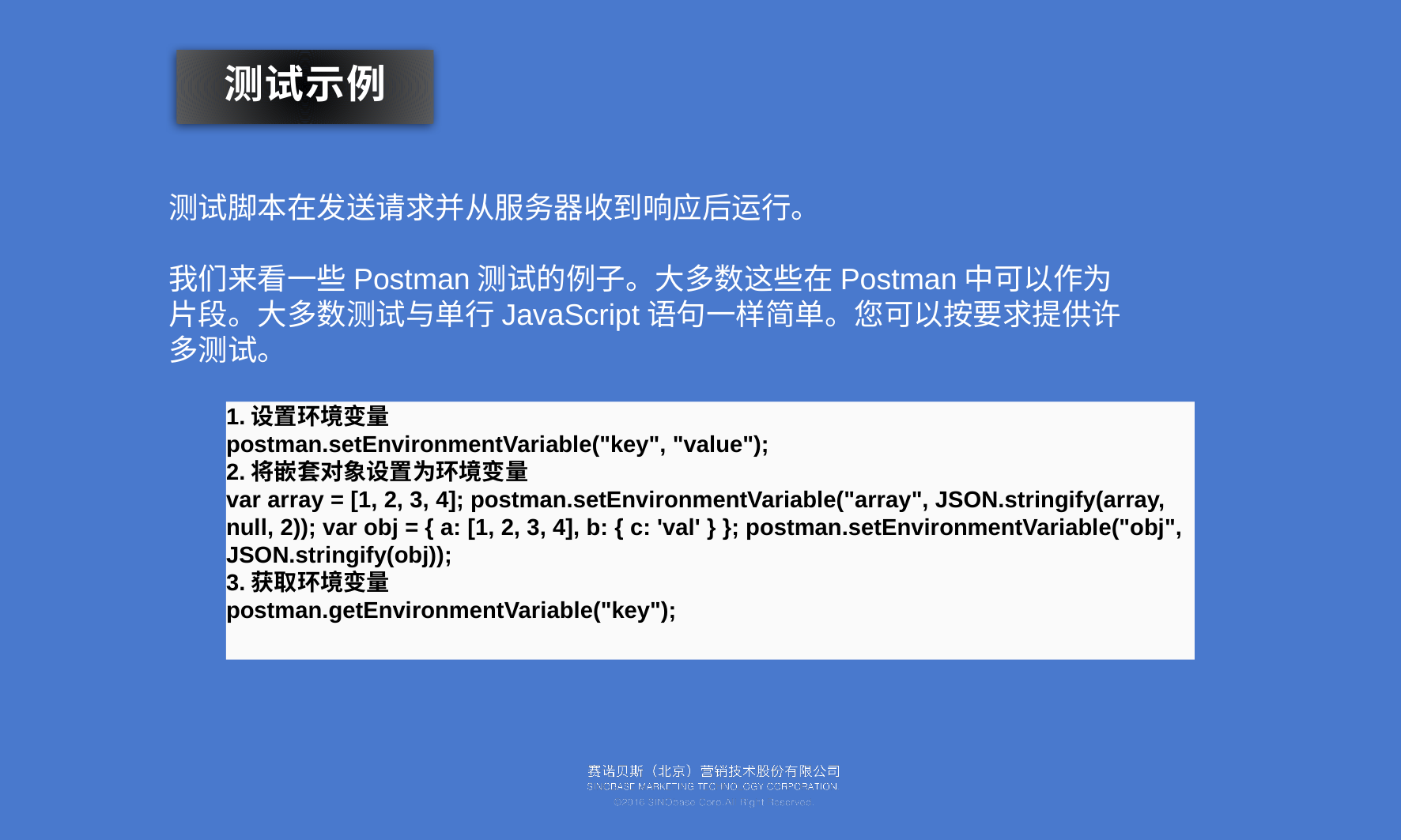

测试示例
测试脚本在发送请求并从服务器收到响应后运行。

我们来看一些Postman测试的例子。大多数这些在Postman中可以作为片段。大多数测试与单行JavaScript语句一样简单。您可以按要求提供许多测试。
1.设置环境变量
postman.setEnvironmentVariable("key", "value");
2.将嵌套对象设置为环境变量
var array = [1, 2, 3, 4]; postman.setEnvironmentVariable("array", JSON.stringify(array, null, 2)); var obj = { a: [1, 2, 3, 4], b: { c: 'val' } }; postman.setEnvironmentVariable("obj", JSON.stringify(obj));
3.获取环境变量
postman.getEnvironmentVariable("key");